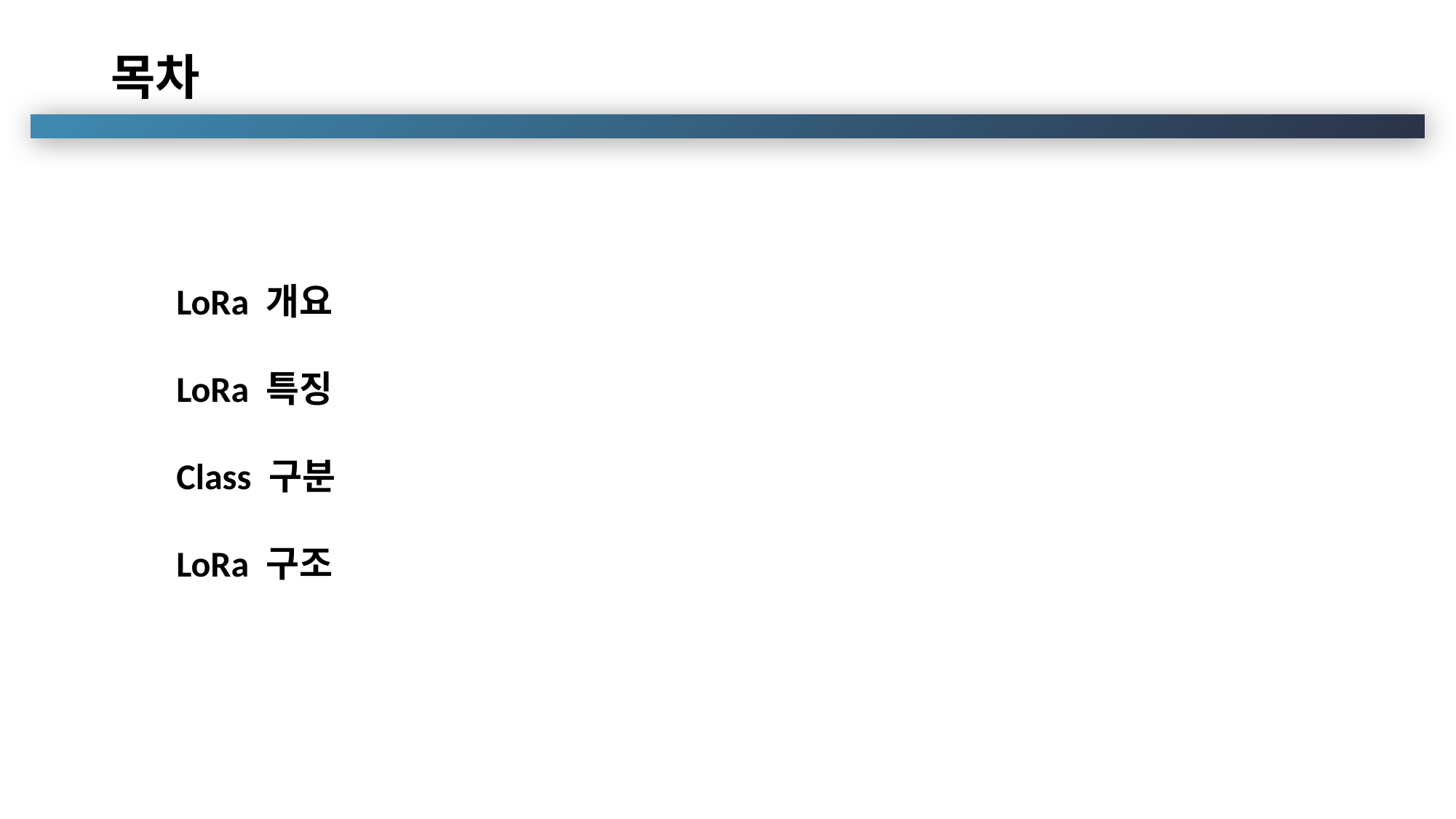

# 목차

LoRa 개요

LoRa 특징

Class 구분

LoRa 구조